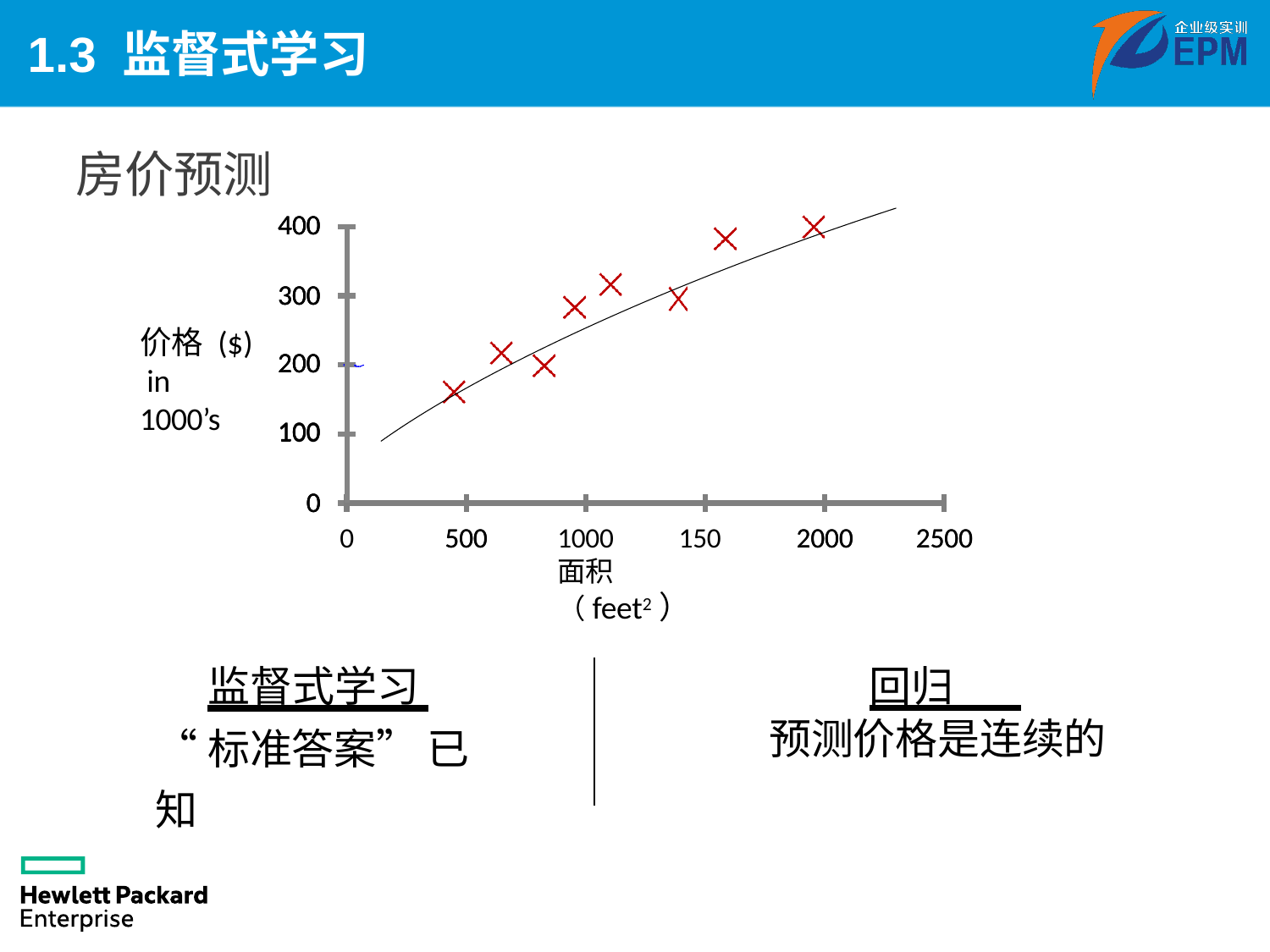

# 1.3 监督式学习

房价预测
400

300
400

300
400

300

价格 ($)  in 1000’s

200
200
200

100

0
100

0
100

0

1000	150面积（feet2）
0
500
500
2000
2000
2500
2500
监督式学习
“标准答案” 已知
回归
预测价格是连续的